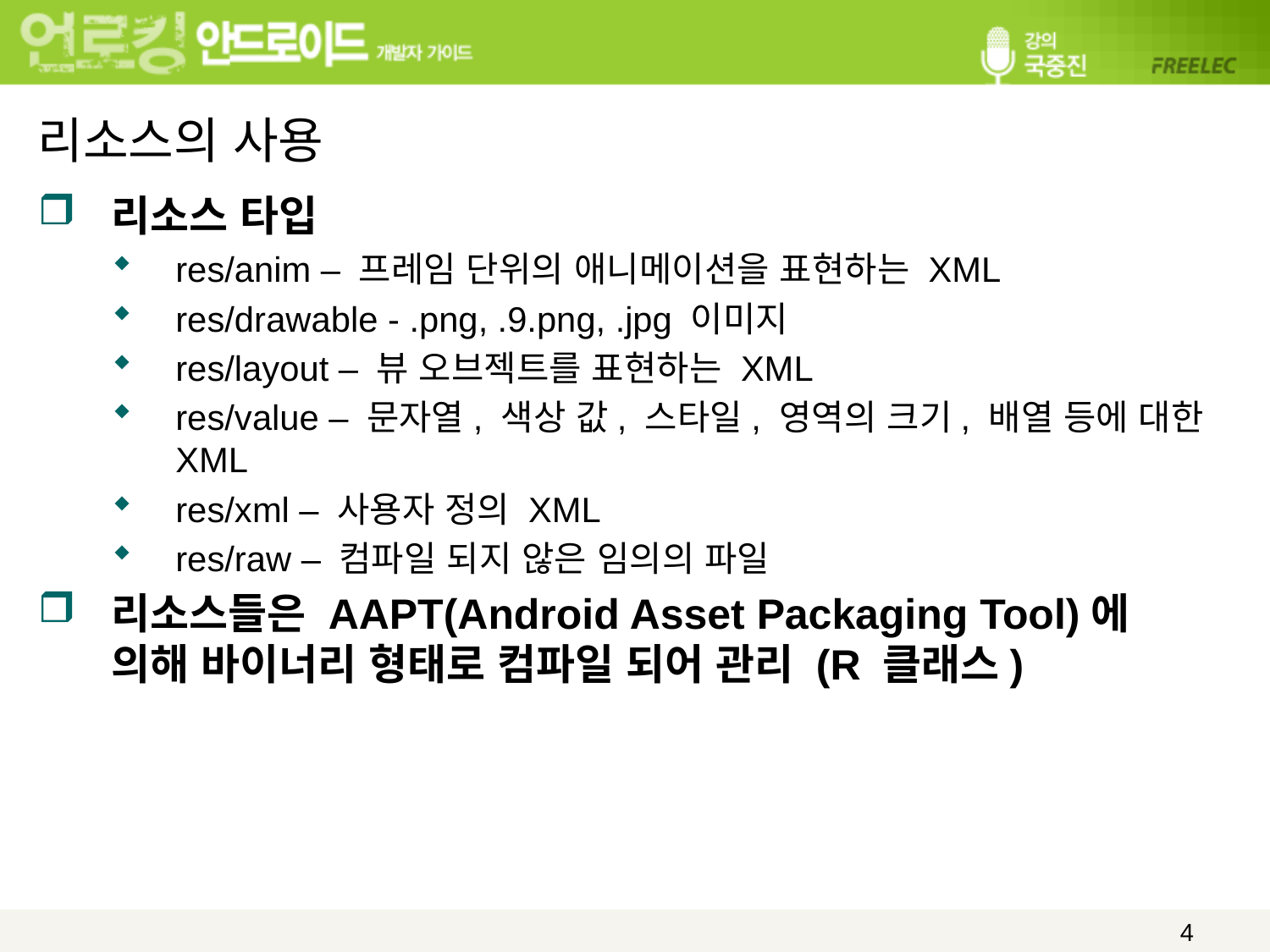

# 리소스의 사용
리소스 타입
res/anim – 프레임 단위의 애니메이션을 표현하는 XML
res/drawable - .png, .9.png, .jpg 이미지
res/layout – 뷰 오브젝트를 표현하는 XML
res/value – 문자열, 색상 값, 스타일, 영역의 크기, 배열 등에 대한 XML
res/xml – 사용자 정의 XML
res/raw – 컴파일 되지 않은 임의의 파일
리소스들은 AAPT(Android Asset Packaging Tool)에 의해 바이너리 형태로 컴파일 되어 관리 (R 클래스)

4